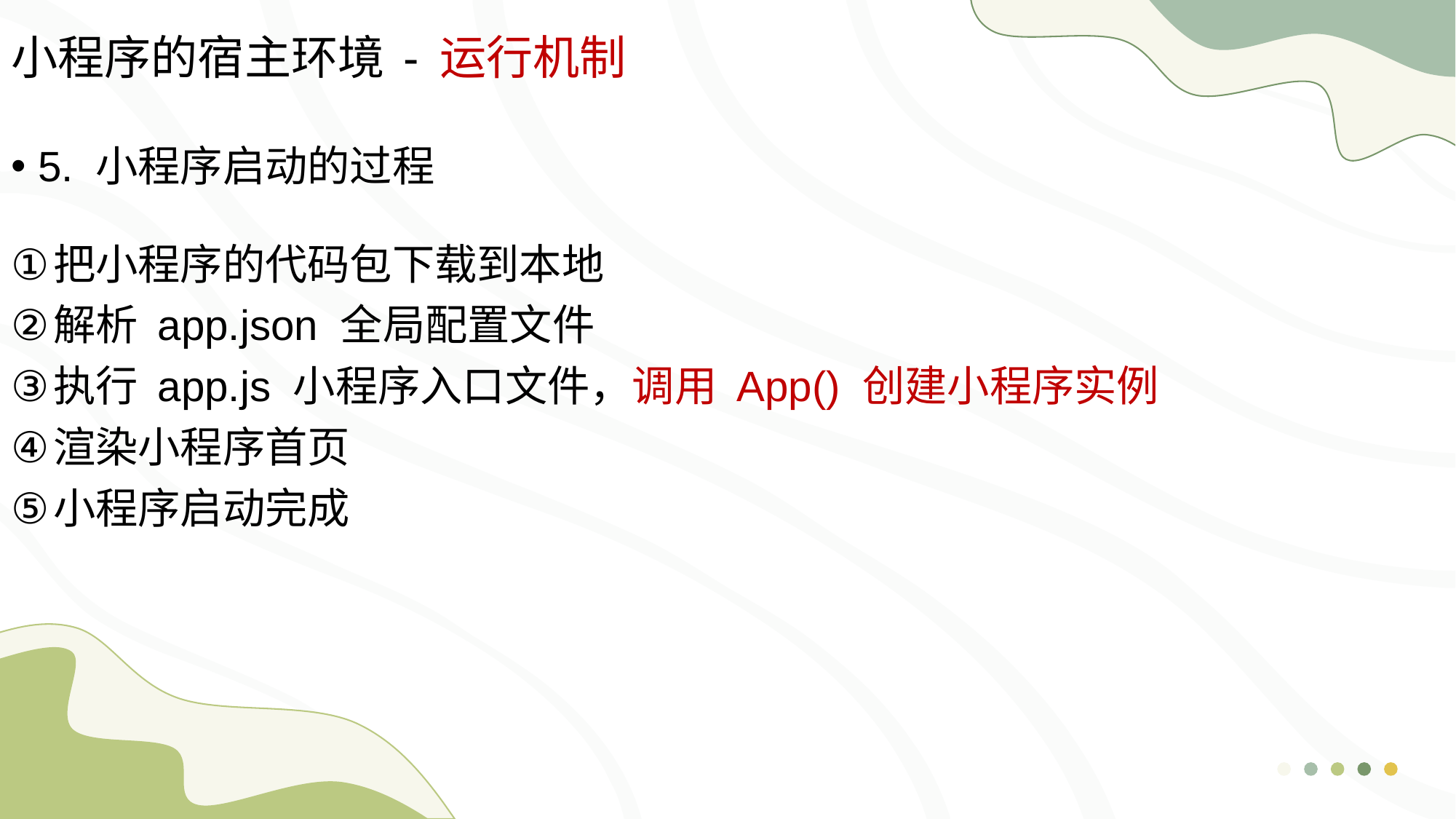

小程序的宿主环境 - 运行机制
5. 小程序启动的过程
把小程序的代码包下载到本地
解析 app.json 全局配置文件
执行 app.js 小程序入口文件，调用 App() 创建小程序实例
渲染小程序首页
小程序启动完成